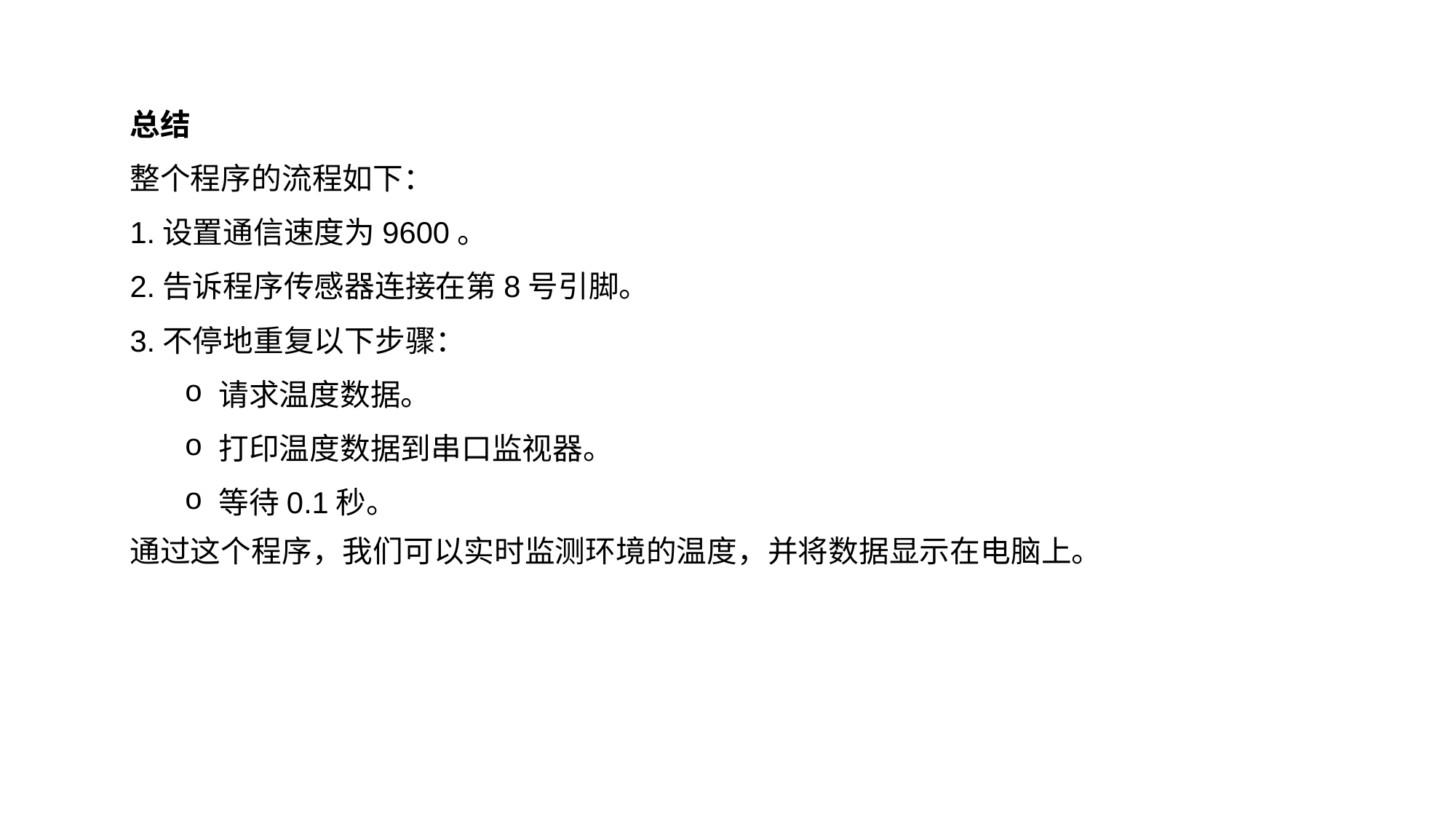

总结
整个程序的流程如下：
1.设置通信速度为9600。
2.告诉程序传感器连接在第8号引脚。
3.不停地重复以下步骤：
请求温度数据。
打印温度数据到串口监视器。
等待0.1秒。
通过这个程序，我们可以实时监测环境的温度，并将数据显示在电脑上。